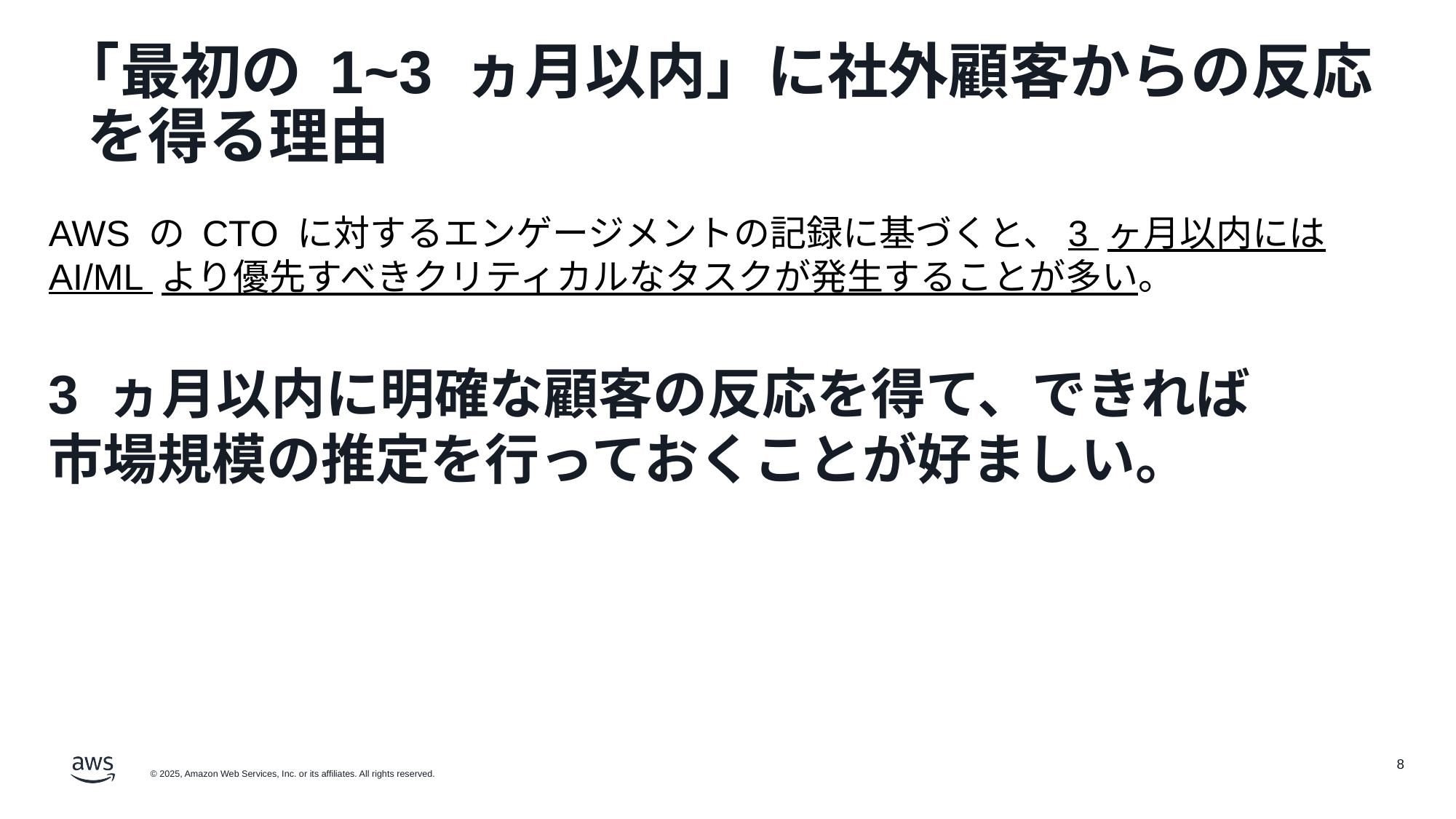

# 「最初の 1~3 ヵ月以内」に社外顧客からの反応 を得る理由
AWS の CTO に対するエンゲージメントの記録に基づくと、3 ヶ月以内には AI/ML より優先すべきクリティカルなタスクが発生することが多い。

3 ヵ月以内に明確な顧客の反応を得て、できれば
市場規模の推定を行っておくことが好ましい。
8